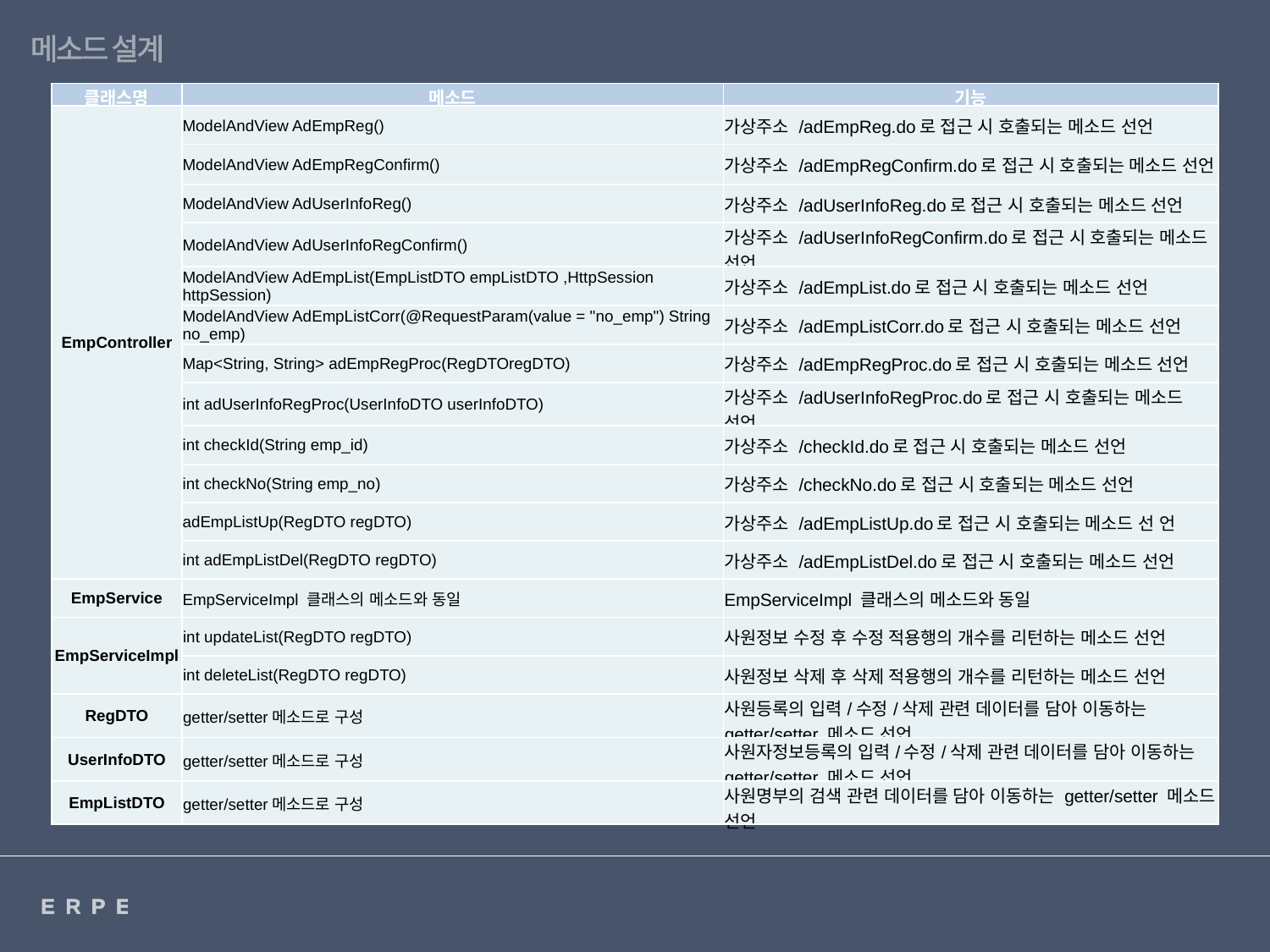

메소드 설계
| 클래스명 | 메소드 | 기능 |
| --- | --- | --- |
| EmpController | ModelAndView AdEmpReg() | 가상주소 /adEmpReg.do로 접근 시 호출되는 메소드 선언 |
| adEmpListCorr.jsp | ModelAndView AdEmpRegConfirm() | 가상주소 /adEmpRegConfirm.do로 접근 시 호출되는 메소드 선언 |
| adEmpReg.jsp | ModelAndView AdUserInfoReg() | 가상주소 /adUserInfoReg.do로 접근 시 호출되는 메소드 선언 |
| adEmpRegConfirm.jsp | ModelAndView AdUserInfoRegConfirm() | 가상주소 /adUserInfoRegConfirm.do로 접근 시 호출되는 메소드 선언 |
| adUserInfoReg.jsp | ModelAndView AdEmpList(EmpListDTO empListDTO ,HttpSession httpSession) | 가상주소 /adEmpList.do로 접근 시 호출되는 메소드 선언 |
| adUserInfoRegConfirm.jsp | ModelAndView AdEmpListCorr(@RequestParam(value = "no\_emp") String no\_emp) | 가상주소 /adEmpListCorr.do로 접근 시 호출되는 메소드 선언 |
| empUserInfo.jsp | Map<String, String> adEmpRegProc(RegDTOregDTO) | 가상주소 /adEmpRegProc.do로 접근 시 호출되는 메소드 선언 |
| adNotice.jsp | int adUserInfoRegProc(UserInfoDTO userInfoDTO) | 가상주소 /adUserInfoRegProc.do로 접근 시 호출되는 메소드 선언 |
|  | int checkId(String emp\_id) | 가상주소 /checkId.do로 접근 시 호출되는 메소드 선언 |
|  | int checkNo(String emp\_no) | 가상주소 /checkNo.do로 접근 시 호출되는 메소드 선언 |
|  | adEmpListUp(RegDTO regDTO) | 가상주소 /adEmpListUp.do로 접근 시 호출되는 메소드 선 언 |
|  | int adEmpListDel(RegDTO regDTO) | 가상주소 /adEmpListDel.do로 접근 시 호출되는 메소드 선언 |
| EmpService | EmpServiceImpl 클래스의 메소드와 동일 | EmpServiceImpl 클래스의 메소드와 동일 |
| EmpServiceImpl | int updateList(RegDTO regDTO) | 사원정보 수정 후 수정 적용행의 개수를 리턴하는 메소드 선언 |
|  | int deleteList(RegDTO regDTO) | 사원정보 삭제 후 삭제 적용행의 개수를 리턴하는 메소드 선언 |
| RegDTO | getter/setter메소드로 구성 | 사원등록의 입력/수정/삭제 관련 데이터를 담아 이동하는 getter/setter 메소드 선언 |
| UserInfoDTO | getter/setter메소드로 구성 | 사원자정보등록의 입력/수정/삭제 관련 데이터를 담아 이동하는 getter/setter 메소드 선언 |
| EmpListDTO | getter/setter메소드로 구성 | 사원명부의 검색 관련 데이터를 담아 이동하는 getter/setter 메소드 선언 |

ERPERP